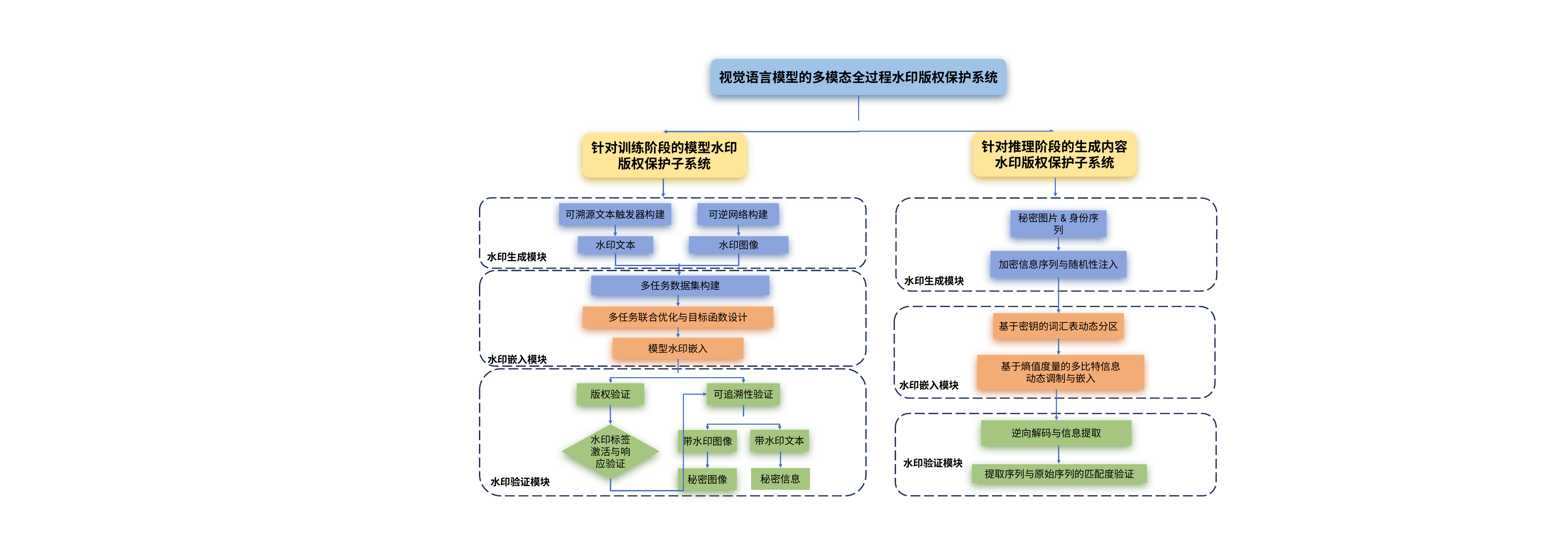

视觉语言模型的多模态全过程水印版权保护系统
针对推理阶段的生成内容水印版权保护子系统
针对训练阶段的模型水印版权保护子系统

可溯源文本触发器构建
水印文本
可逆网络构建
秘密图片&身份序列
水印图像
水印生成模块
加密信息序列与随机性注入

水印生成模块
多任务数据集构建
多任务联合优化与目标函数设计
模型水印嵌入
水印嵌入模块

基于密钥的词汇表动态分区
基于熵值度量的多比特信息
动态调制与嵌入

水印嵌入模块
可追溯性验证
版权验证

逆向解码与信息提取
水印标签激活与响应验证
带水印文本
带水印图像
秘密信息
秘密图像
水印验证模块
提取序列与原始序列的匹配度验证
水印验证模块